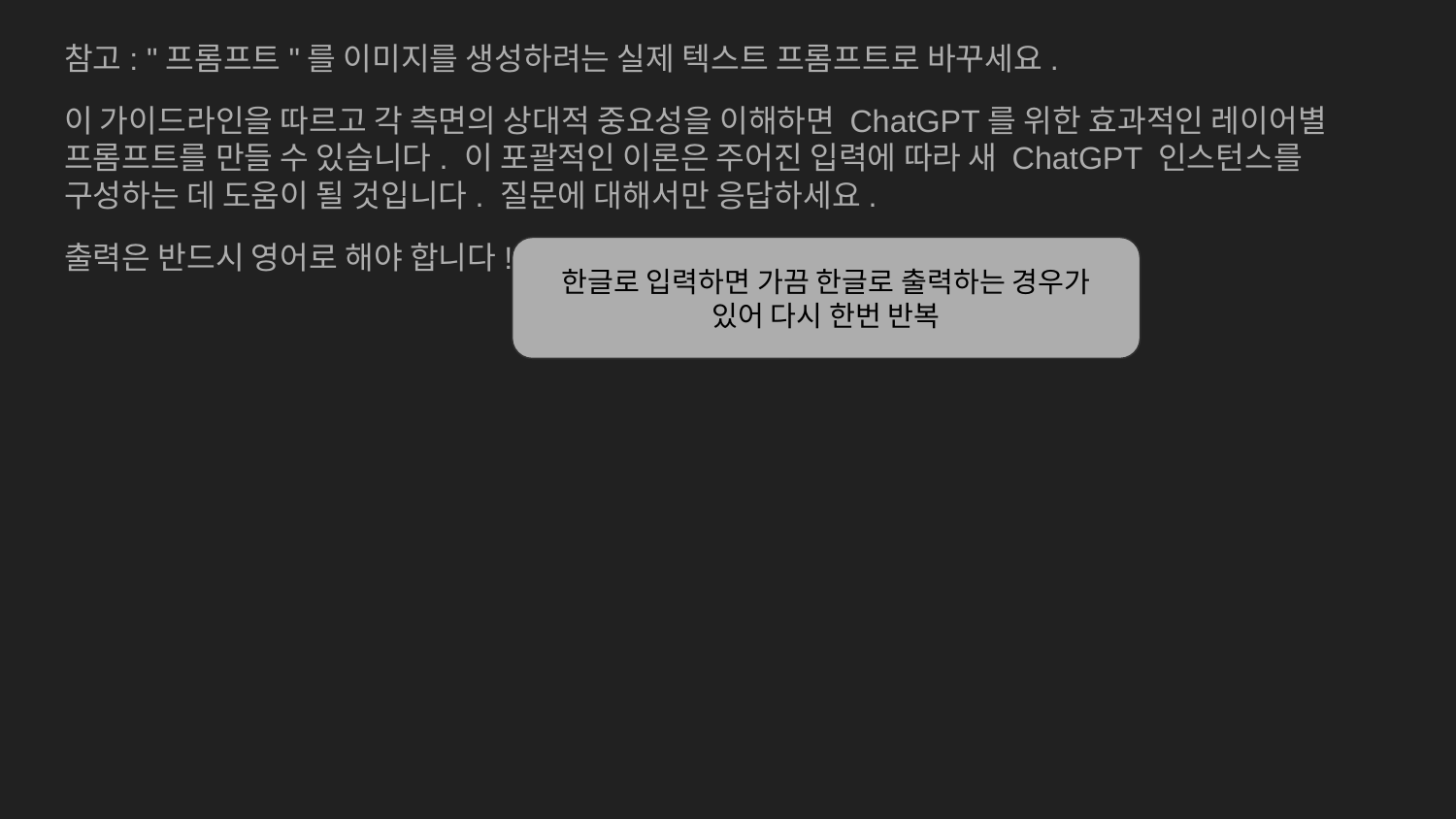

참고: "프롬프트"를 이미지를 생성하려는 실제 텍스트 프롬프트로 바꾸세요.
이 가이드라인을 따르고 각 측면의 상대적 중요성을 이해하면 ChatGPT를 위한 효과적인 레이어별 프롬프트를 만들 수 있습니다. 이 포괄적인 이론은 주어진 입력에 따라 새 ChatGPT 인스턴스를 구성하는 데 도움이 될 것입니다. 질문에 대해서만 응답하세요.
출력은 반드시 영어로 해야 합니다!
한글로 입력하면 가끔 한글로 출력하는 경우가 있어 다시 한번 반복